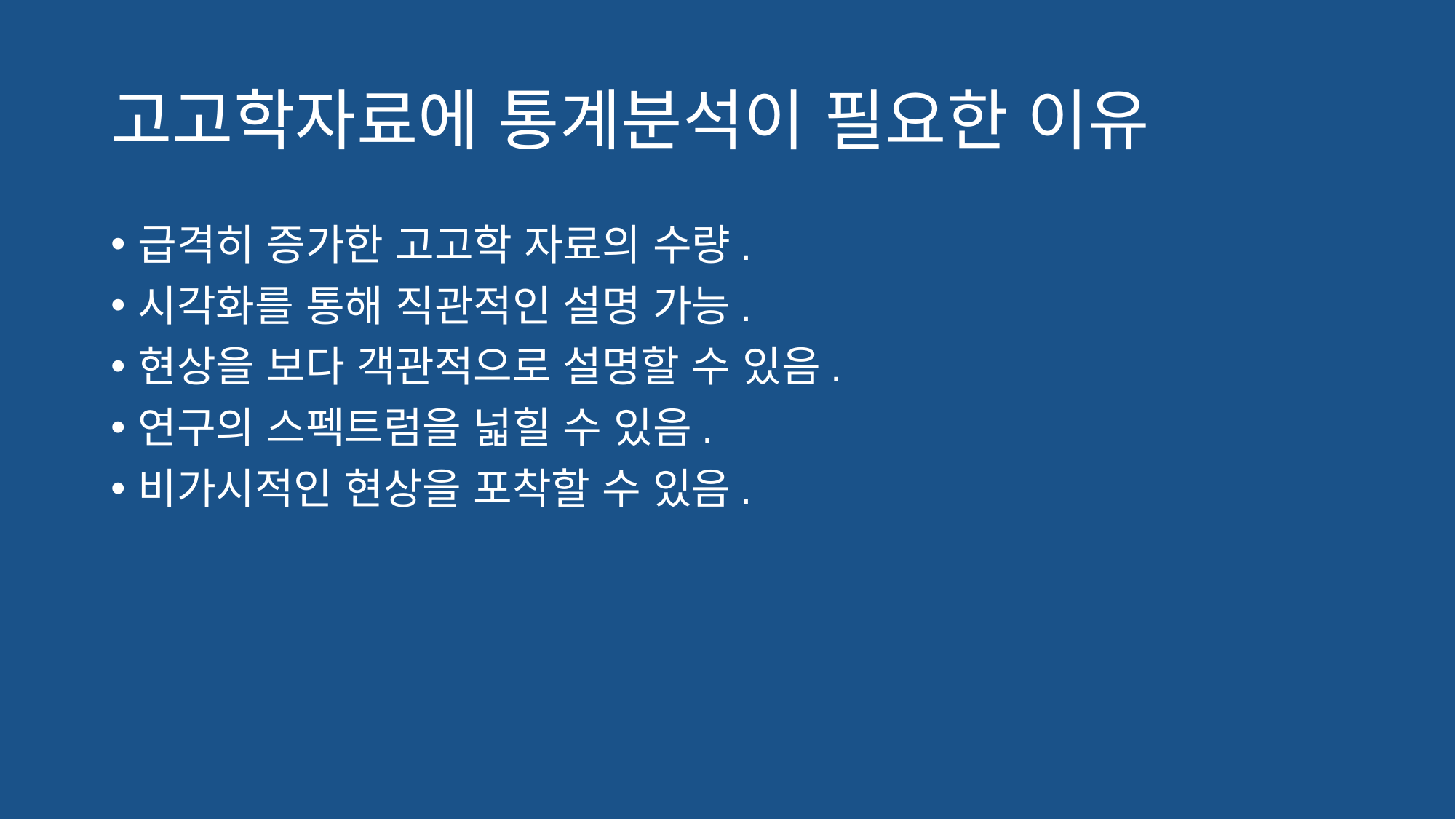

# 고고학자료에 통계분석이 필요한 이유
급격히 증가한 고고학 자료의 수량.
시각화를 통해 직관적인 설명 가능.
현상을 보다 객관적으로 설명할 수 있음.
연구의 스펙트럼을 넓힐 수 있음.
비가시적인 현상을 포착할 수 있음.